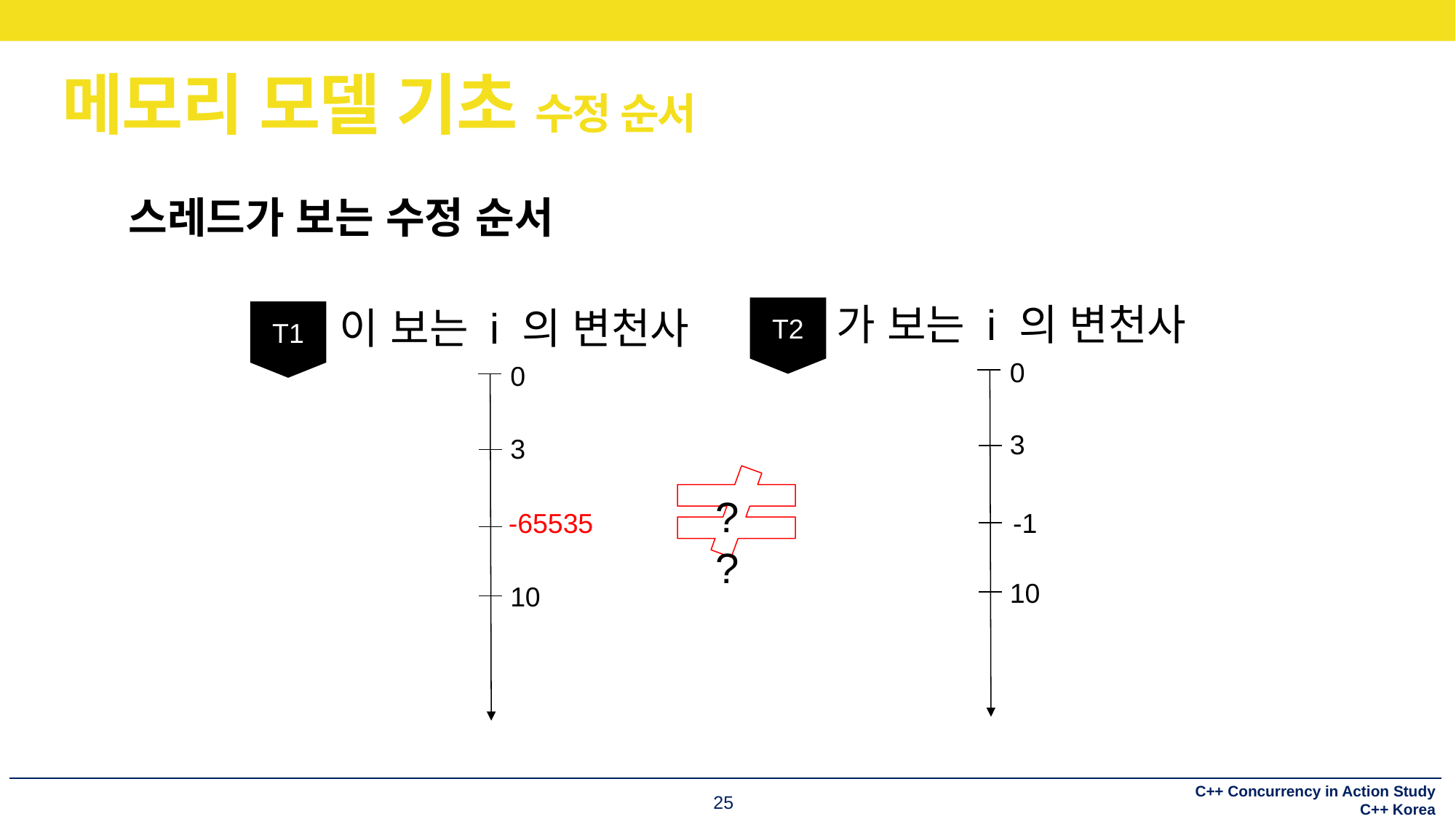

# 메모리 모델 기초 수정 순서
스레드가 보는 수정 순서
T2
가 보는 i 의 변천사
T1
이 보는 i 의 변천사
0
0
3
3

??
-65535
-1
10
10
25